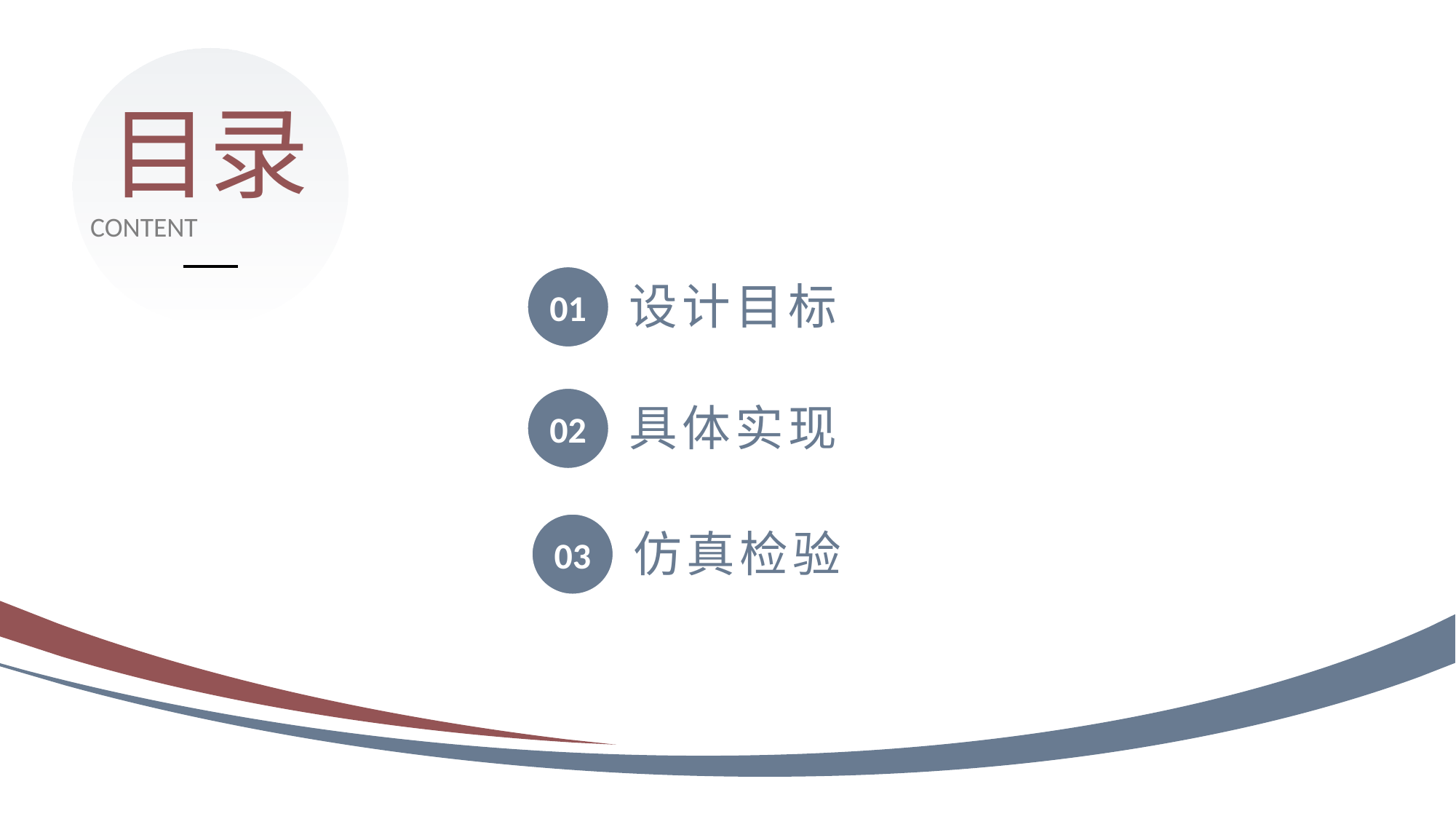

目录
CONTENT

设计目标
01

具体实现
02

仿真检验
03